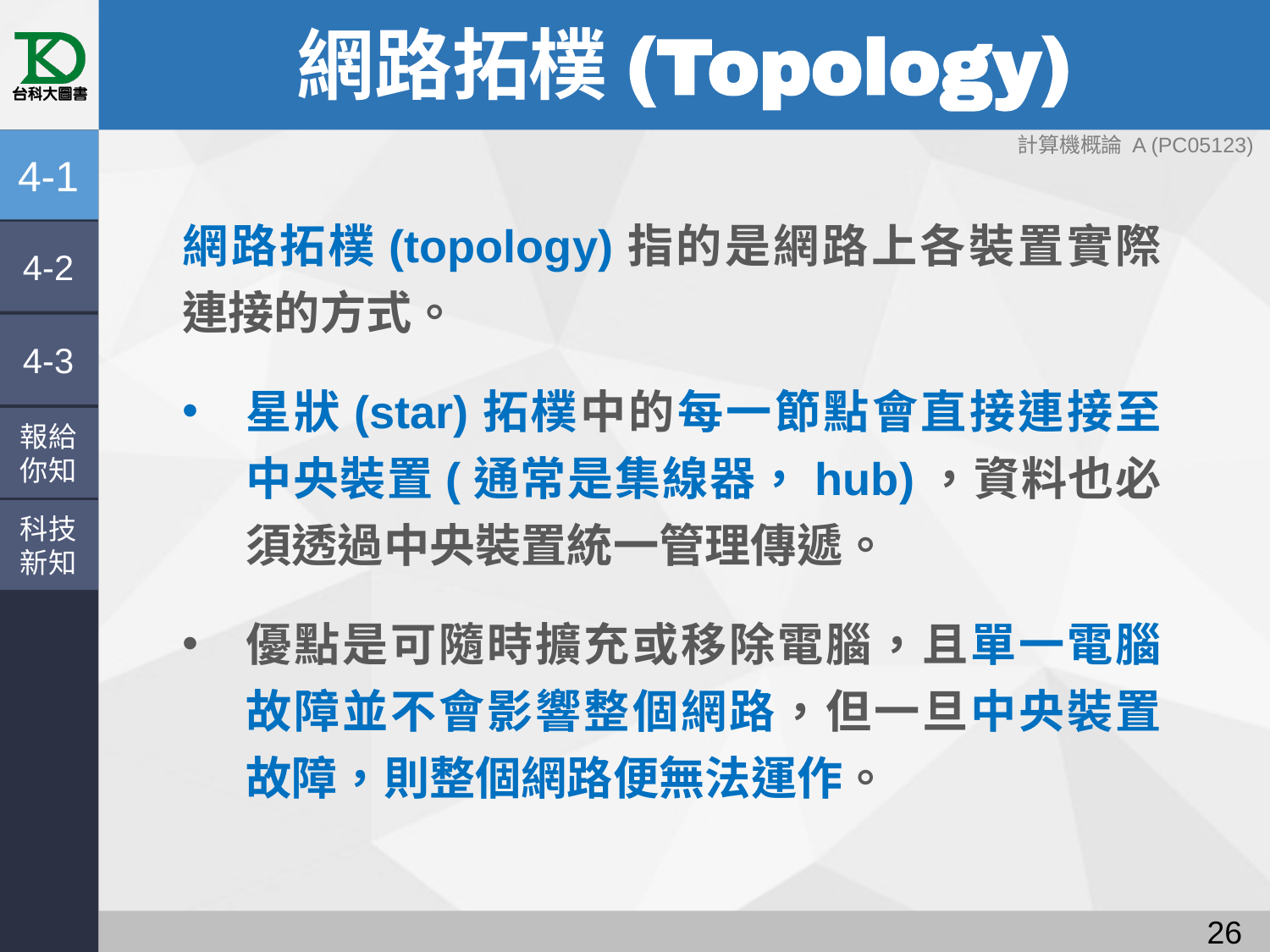

# 網路拓樸(Topology)
4-1
網路拓樸(topology)指的是網路上各裝置實際連接的方式。
星狀(star)拓樸中的每一節點會直接連接至中央裝置(通常是集線器，hub)，資料也必須透過中央裝置統一管理傳遞。
優點是可隨時擴充或移除電腦，且單一電腦故障並不會影響整個網路，但一旦中央裝置故障，則整個網路便無法運作。
4-2
4-3
報給
你知
科技
新知
26